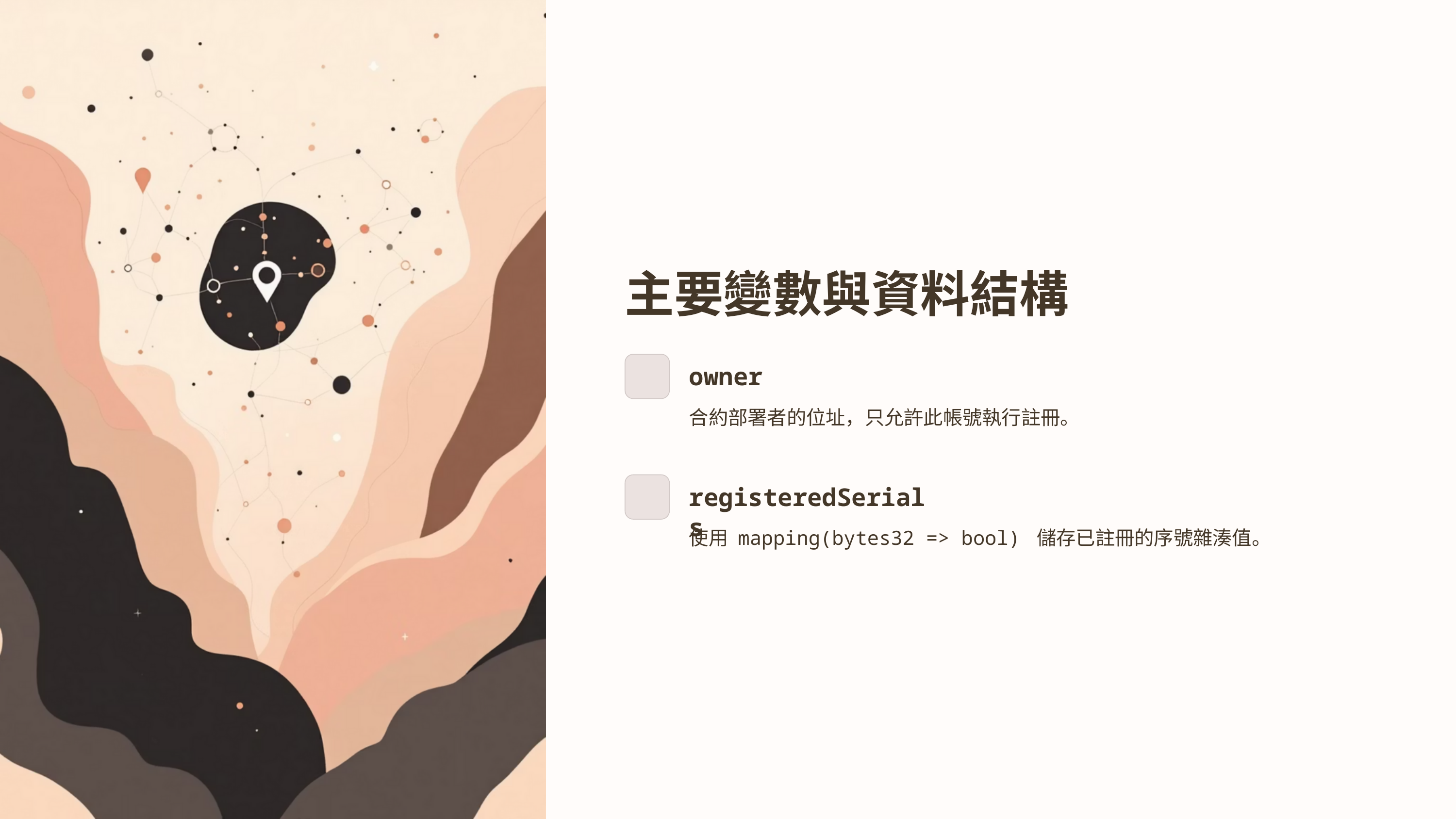

主要變數與資料結構

owner
合約部署者的位址，只允許此帳號執行註冊。

registeredSerials
使用 mapping(bytes32 => bool) 儲存已註冊的序號雜湊值。